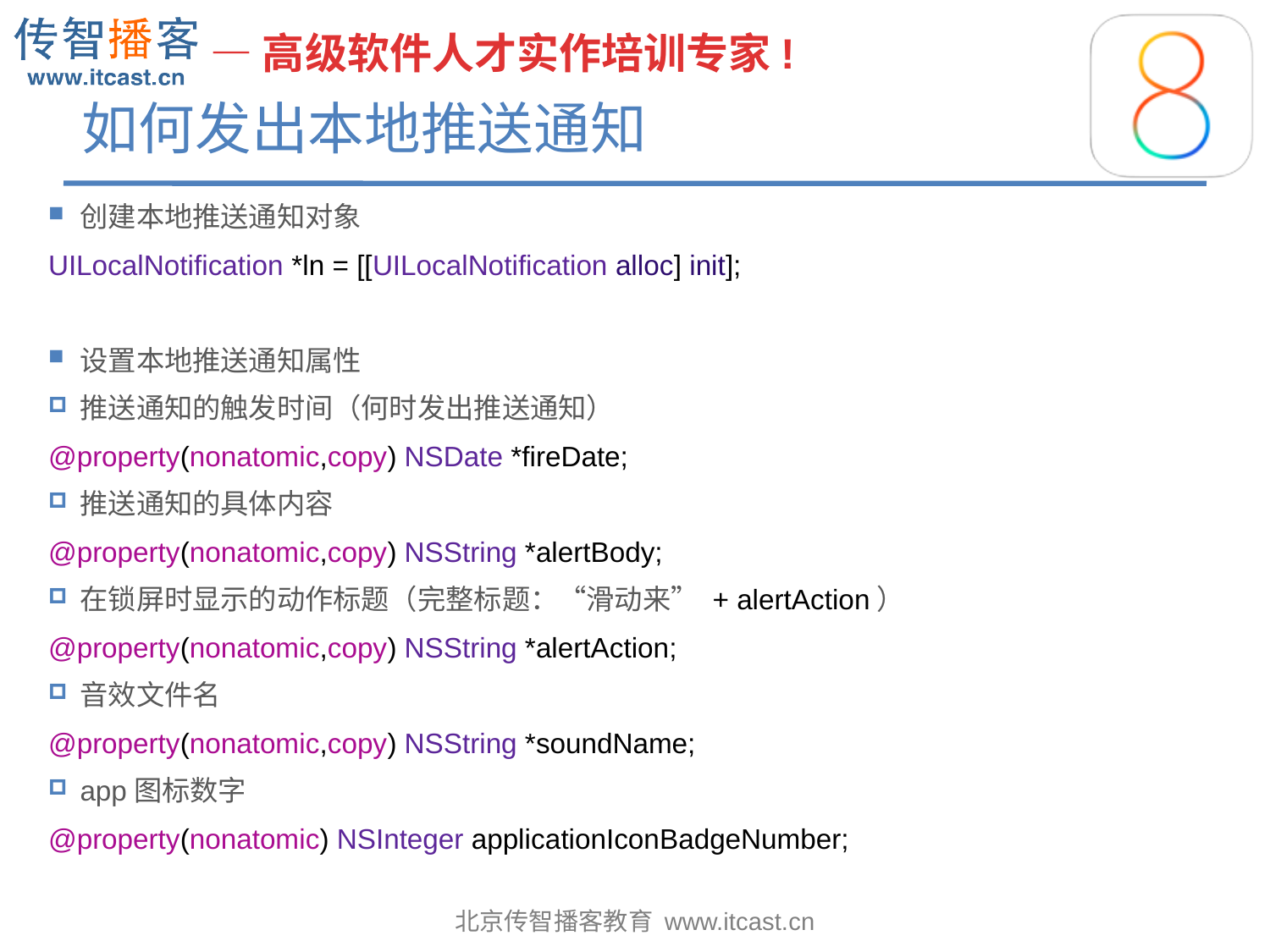

# 如何发出本地推送通知
创建本地推送通知对象
UILocalNotification *ln = [[UILocalNotification alloc] init];

设置本地推送通知属性
推送通知的触发时间（何时发出推送通知）
@property(nonatomic,copy) NSDate *fireDate;
推送通知的具体内容
@property(nonatomic,copy) NSString *alertBody;
在锁屏时显示的动作标题（完整标题：“滑动来” + alertAction）
@property(nonatomic,copy) NSString *alertAction;
音效文件名
@property(nonatomic,copy) NSString *soundName;
app图标数字
@property(nonatomic) NSInteger applicationIconBadgeNumber;